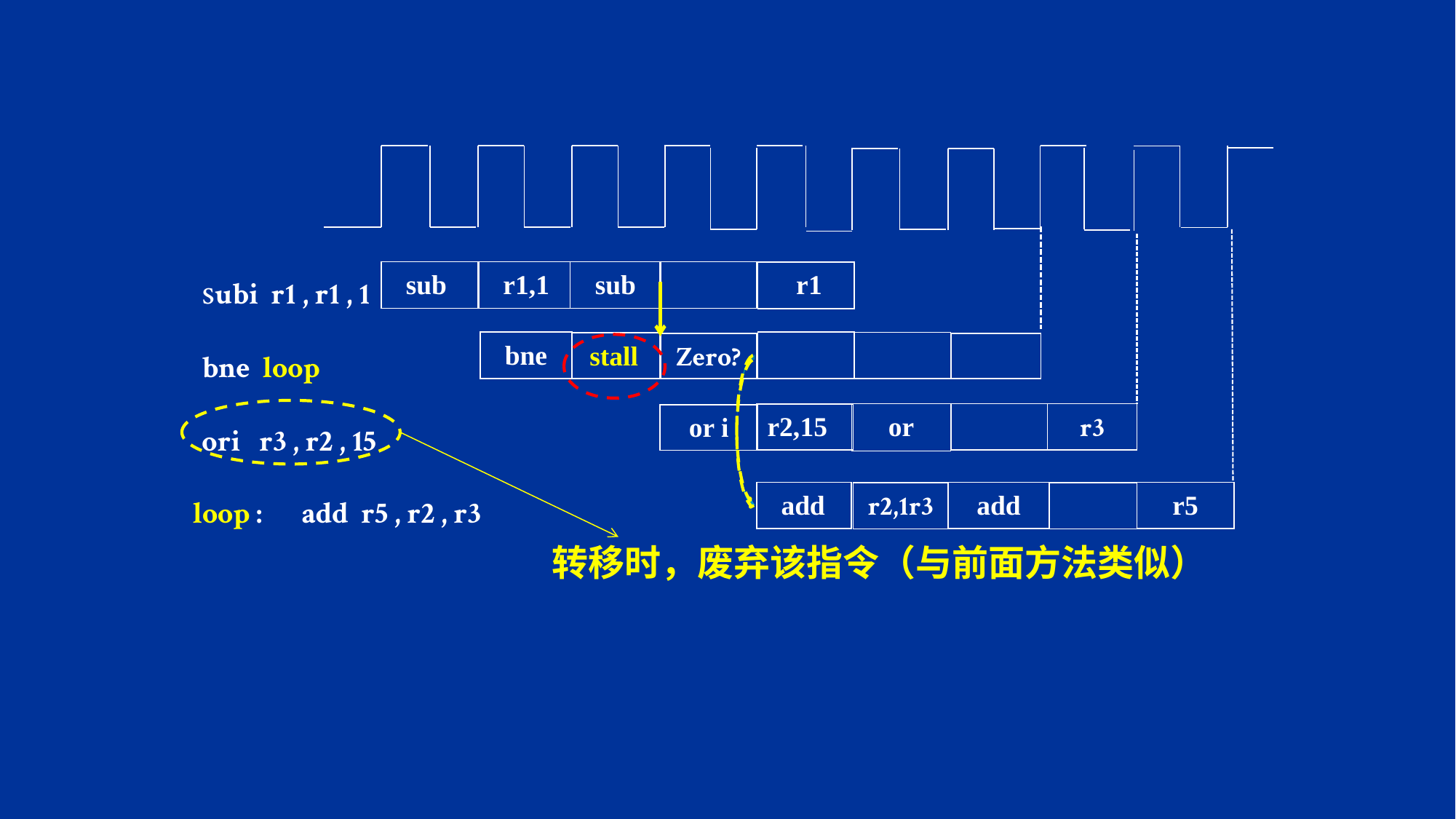

subi  r1 , r1 , 1
	bne  loop
	ori   r3 , r2 , 15
  sub
  r1,1
sub

    r1
  bne

 stall
Zero?

or

r3
r2,15
or i

loop : 	add  r5 , r2 , r3

  add
add
r5
r2,1r3

 转移时，废弃该指令（与前面方法类似）